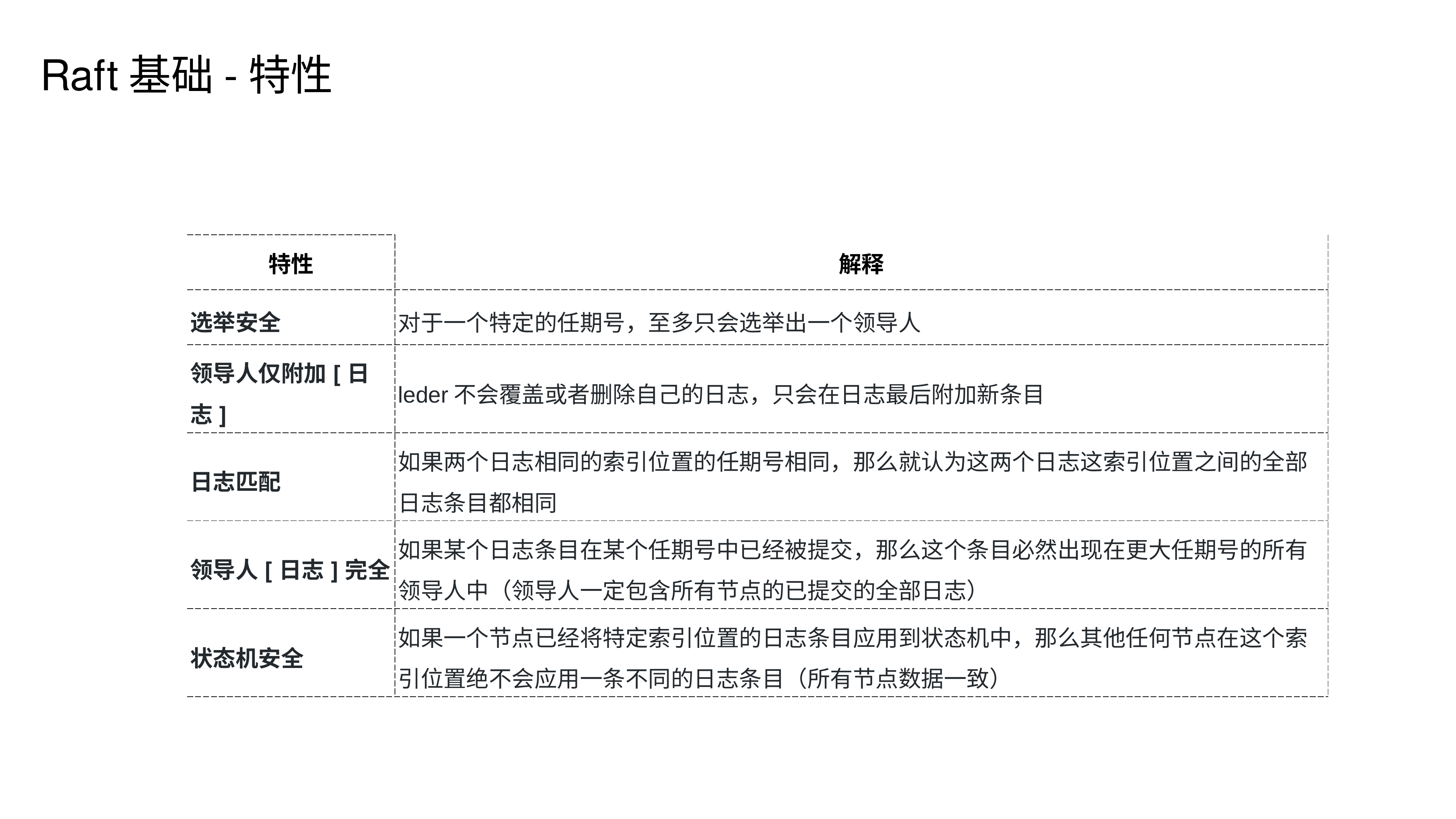

Raft基础-特性
| 特性 | 解释 |
| --- | --- |
| 选举安全 | 对于一个特定的任期号，至多只会选举出一个领导人 |
| 领导人仅附加[日志] | leder不会覆盖或者删除自己的日志，只会在日志最后附加新条目 |
| 日志匹配 | 如果两个日志相同的索引位置的任期号相同，那么就认为这两个日志这索引位置之间的全部日志条目都相同 |
| 领导人[日志]完全 | 如果某个日志条目在某个任期号中已经被提交，那么这个条目必然出现在更大任期号的所有领导人中（领导人一定包含所有节点的已提交的全部日志） |
| 状态机安全 | 如果一个节点已经将特定索引位置的日志条目应用到状态机中，那么其他任何节点在这个索引位置绝不会应用一条不同的日志条目（所有节点数据一致） |